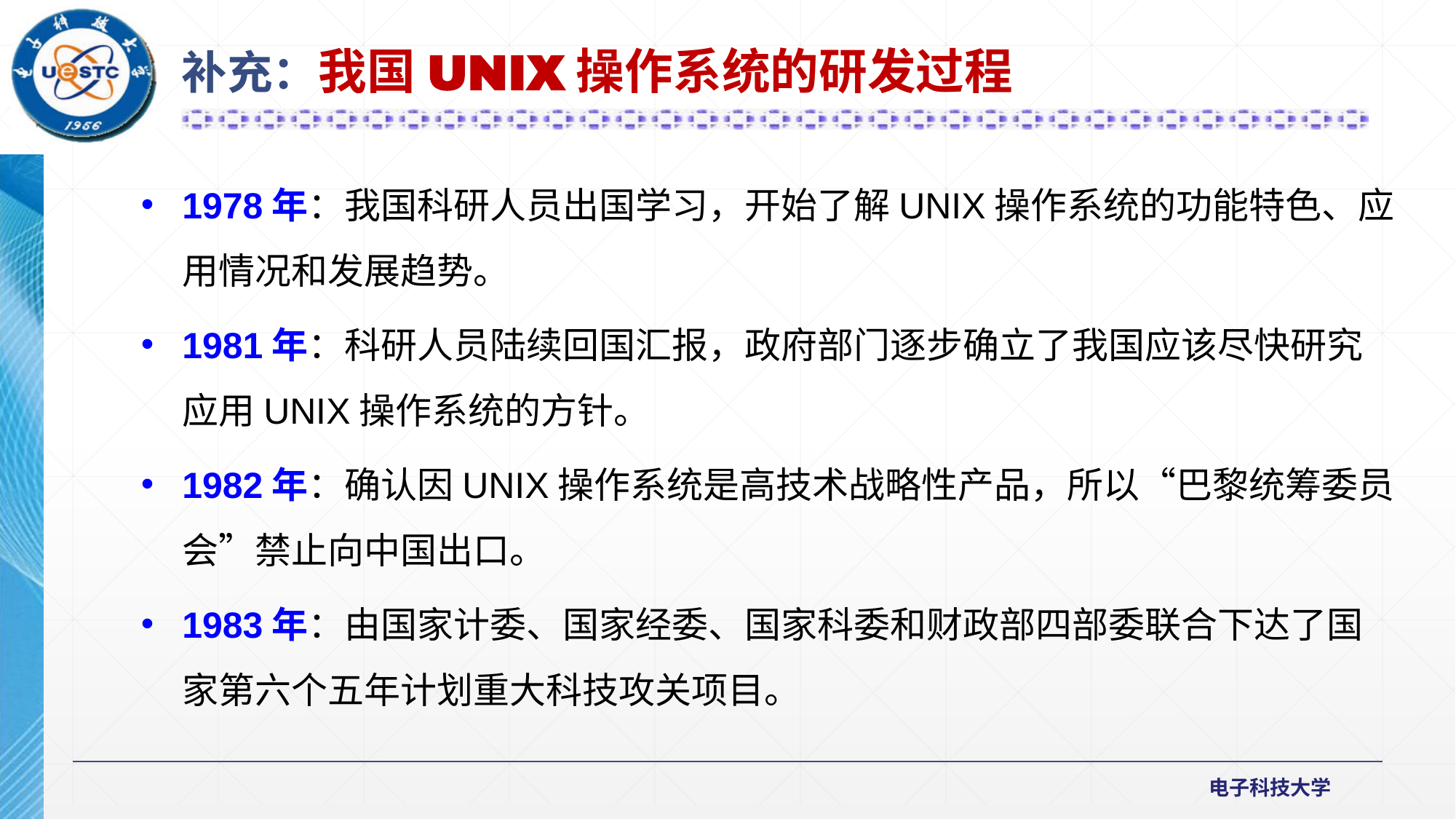

补充：我国UNIX操作系统的研发过程

1978年：我国科研人员出国学习，开始了解UNIX操作系统的功能特色、应用情况和发展趋势。
1981年：科研人员陆续回国汇报，政府部门逐步确立了我国应该尽快研究应用UNIX操作系统的方针。
1982年：确认因UNIX操作系统是高技术战略性产品，所以“巴黎统筹委员会”禁止向中国出口。
1983年：由国家计委、国家经委、国家科委和财政部四部委联合下达了国家第六个五年计划重大科技攻关项目。